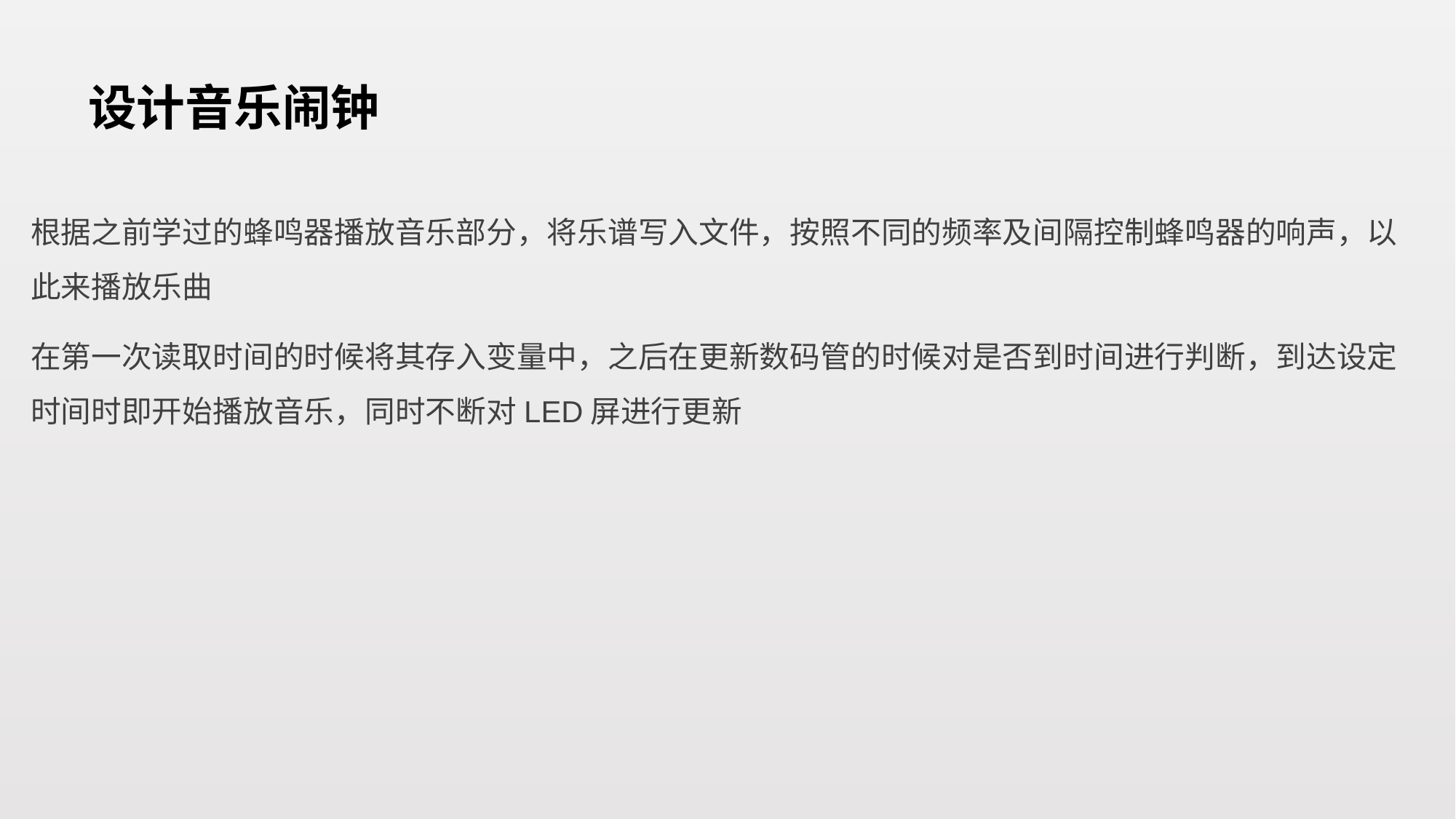

# 设计音乐闹钟
根据之前学过的蜂鸣器播放音乐部分，将乐谱写入文件，按照不同的频率及间隔控制蜂鸣器的响声，以此来播放乐曲
在第一次读取时间的时候将其存入变量中，之后在更新数码管的时候对是否到时间进行判断，到达设定时间时即开始播放音乐，同时不断对LED屏进行更新